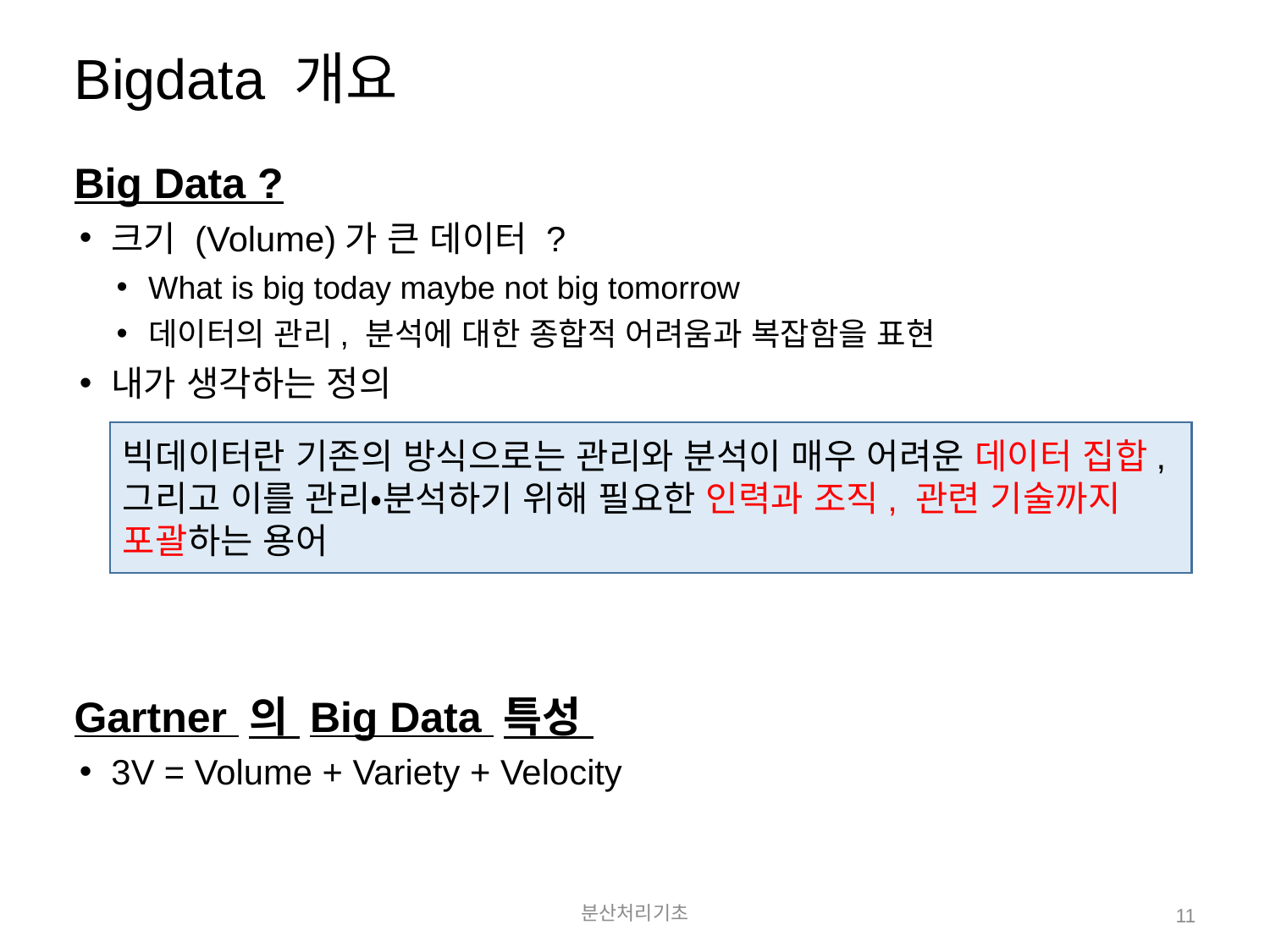

# Bigdata 개요
Big Data ?
크기 (Volume)가 큰 데이터 ?
What is big today maybe not big tomorrow
데이터의 관리, 분석에 대한 종합적 어려움과 복잡함을 표현
내가 생각하는 정의

Gartner 의 Big Data 특성
3V = Volume + Variety + Velocity

빅데이터란 기존의 방식으로는 관리와 분석이 매우 어려운 데이터 집합, 그리고 이를 관리•분석하기 위해 필요한 인력과 조직, 관련 기술까지 포괄하는 용어

분산처리기초
11